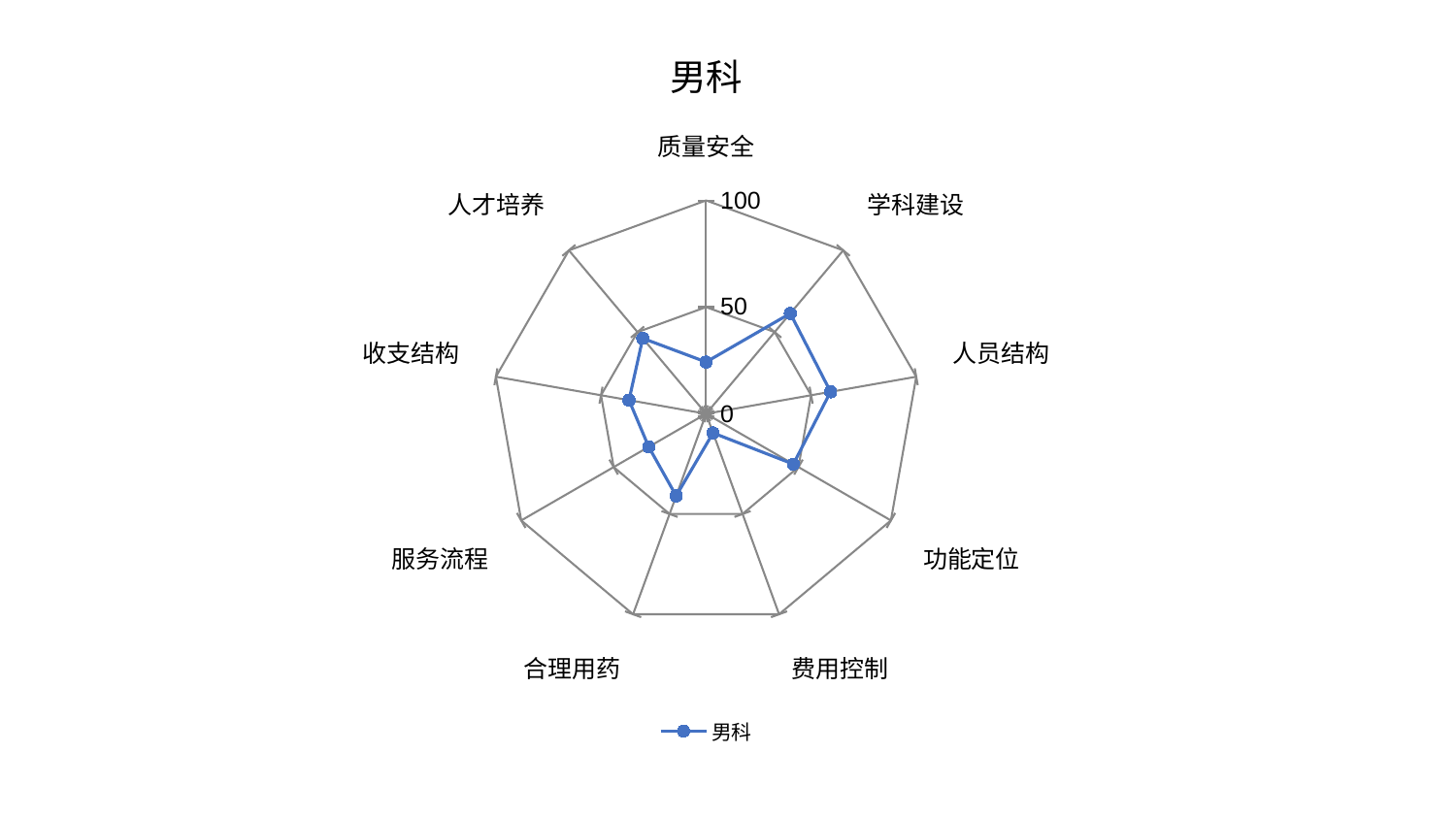

### Chart: 男科

| Category | 男科 |
|---|---|
| 质量安全 | 24.277047666941378 |
| 学科建设 | 61.41972375116549 |
| 人员结构 | 59.242381120431865 |
| 功能定位 | 47.220341041972816 |
| 费用控制 | 9.575856476058938 |
| 合理用药 | 40.966187249604765 |
| 服务流程 | 31.04554474879723 |
| 收支结构 | 36.66584241383487 |
| 人才培养 | 46.1717702067015 |
100